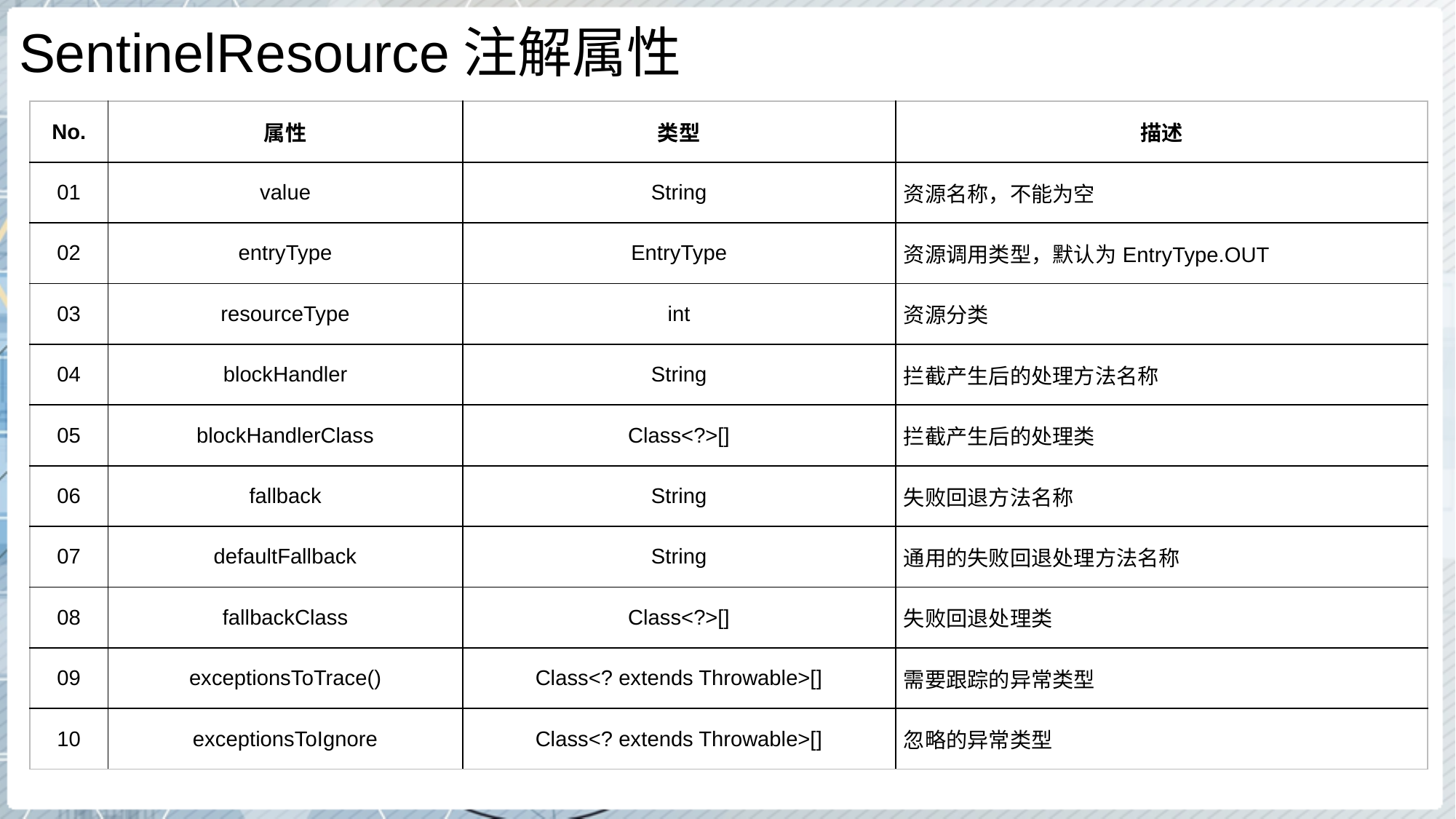

# SentinelResource注解属性
| No. | 属性 | 类型 | 描述 |
| --- | --- | --- | --- |
| 01 | value | String | 资源名称，不能为空 |
| 02 | entryType | EntryType | 资源调用类型，默认为EntryType.OUT |
| 03 | resourceType | int | 资源分类 |
| 04 | blockHandler | String | 拦截产生后的处理方法名称 |
| 05 | blockHandlerClass | Class<?>[] | 拦截产生后的处理类 |
| 06 | fallback | String | 失败回退方法名称 |
| 07 | defaultFallback | String | 通用的失败回退处理方法名称 |
| 08 | fallbackClass | Class<?>[] | 失败回退处理类 |
| 09 | exceptionsToTrace() | Class<? extends Throwable>[] | 需要跟踪的异常类型 |
| 10 | exceptionsToIgnore | Class<? extends Throwable>[] | 忽略的异常类型 |